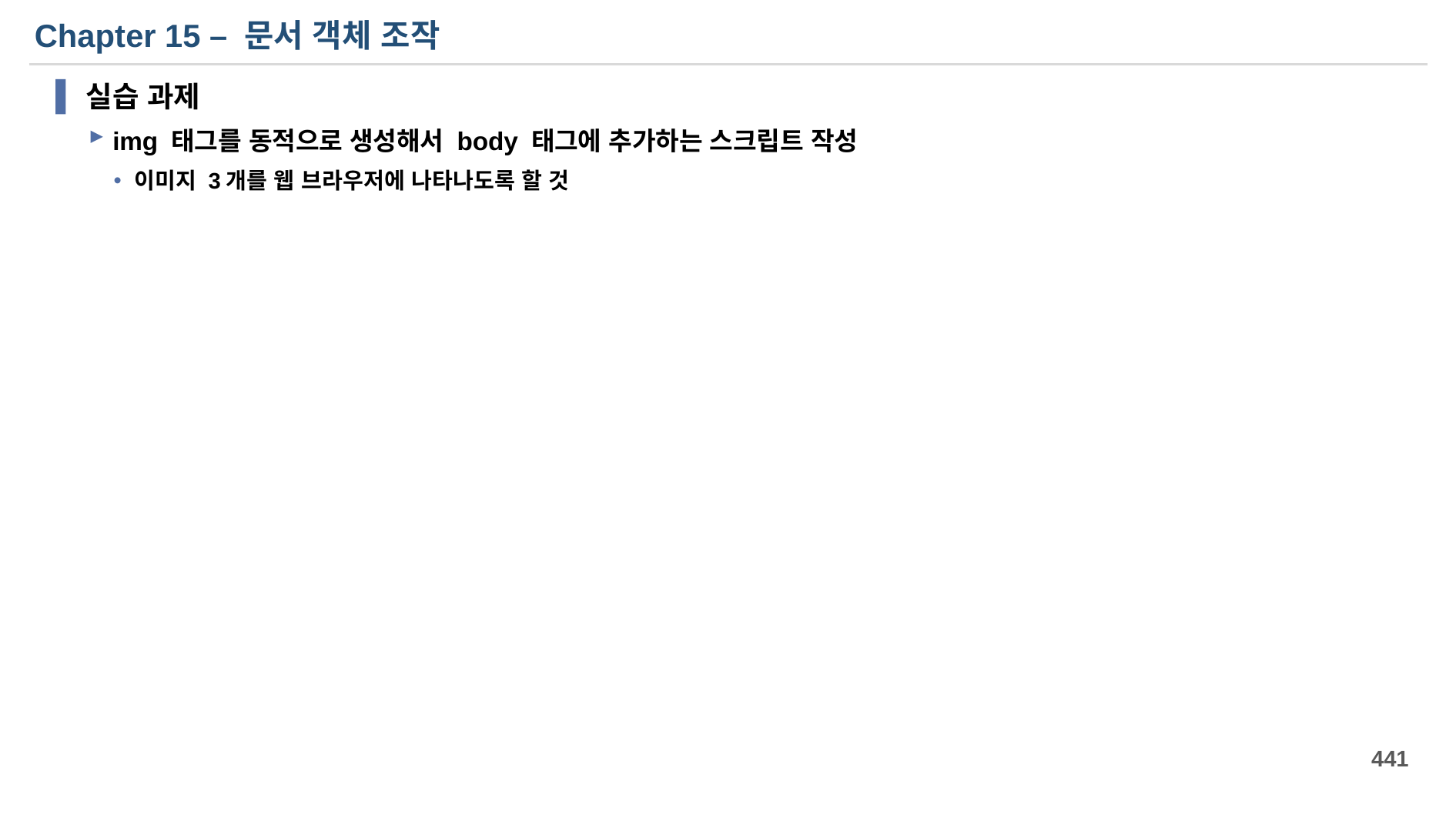

# Chapter 15 – 문서 객체 조작
실습 과제
img 태그를 동적으로 생성해서 body 태그에 추가하는 스크립트 작성
이미지 3개를 웹 브라우저에 나타나도록 할 것

441